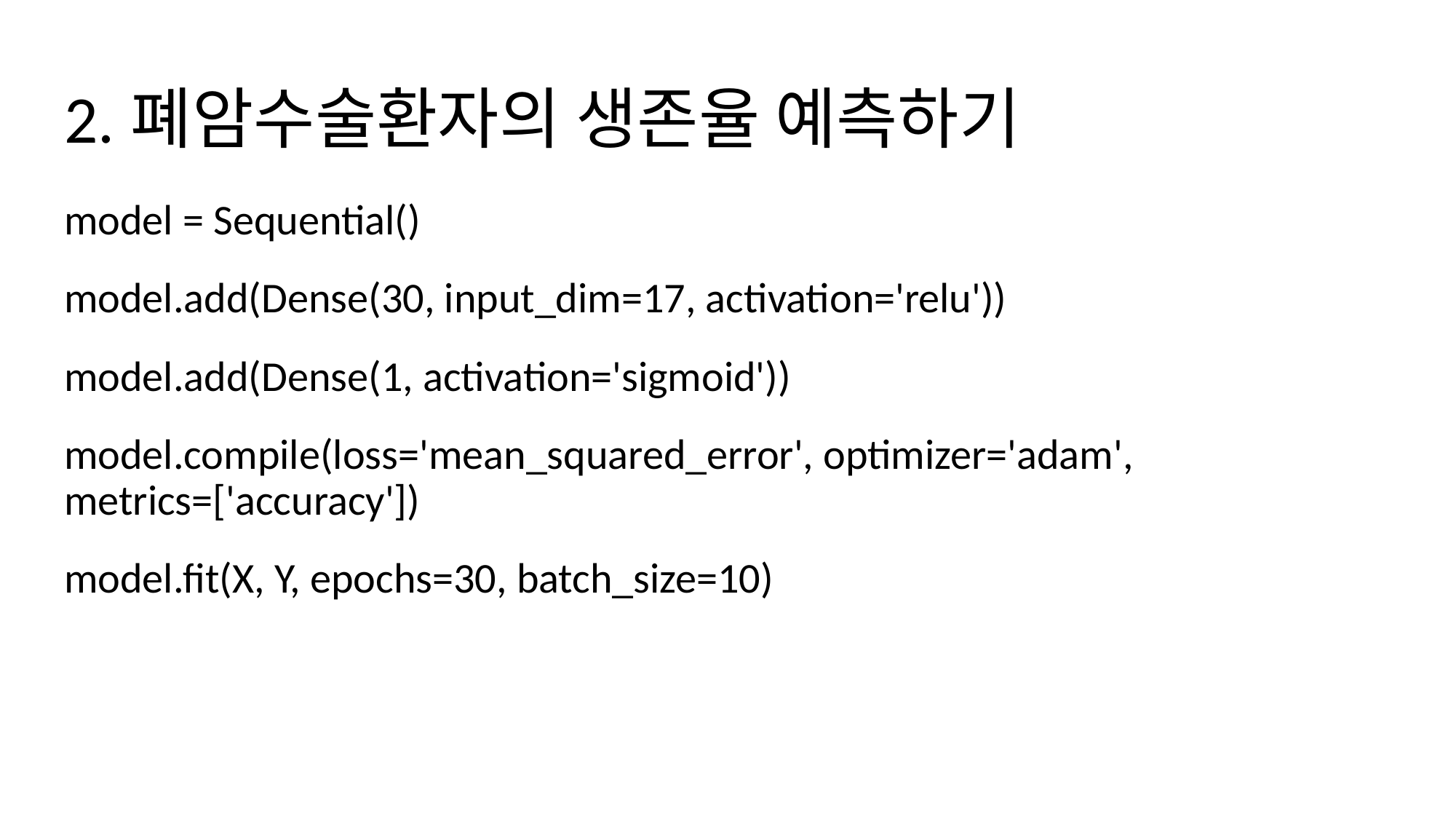

# 2.폐암수술환자의 생존율 예측하기
model = Sequential()
model.add(Dense(30, input_dim=17, activation='relu'))
model.add(Dense(1, activation='sigmoid'))
model.compile(loss='mean_squared_error', optimizer='adam', metrics=['accuracy'])
model.fit(X, Y, epochs=30, batch_size=10)